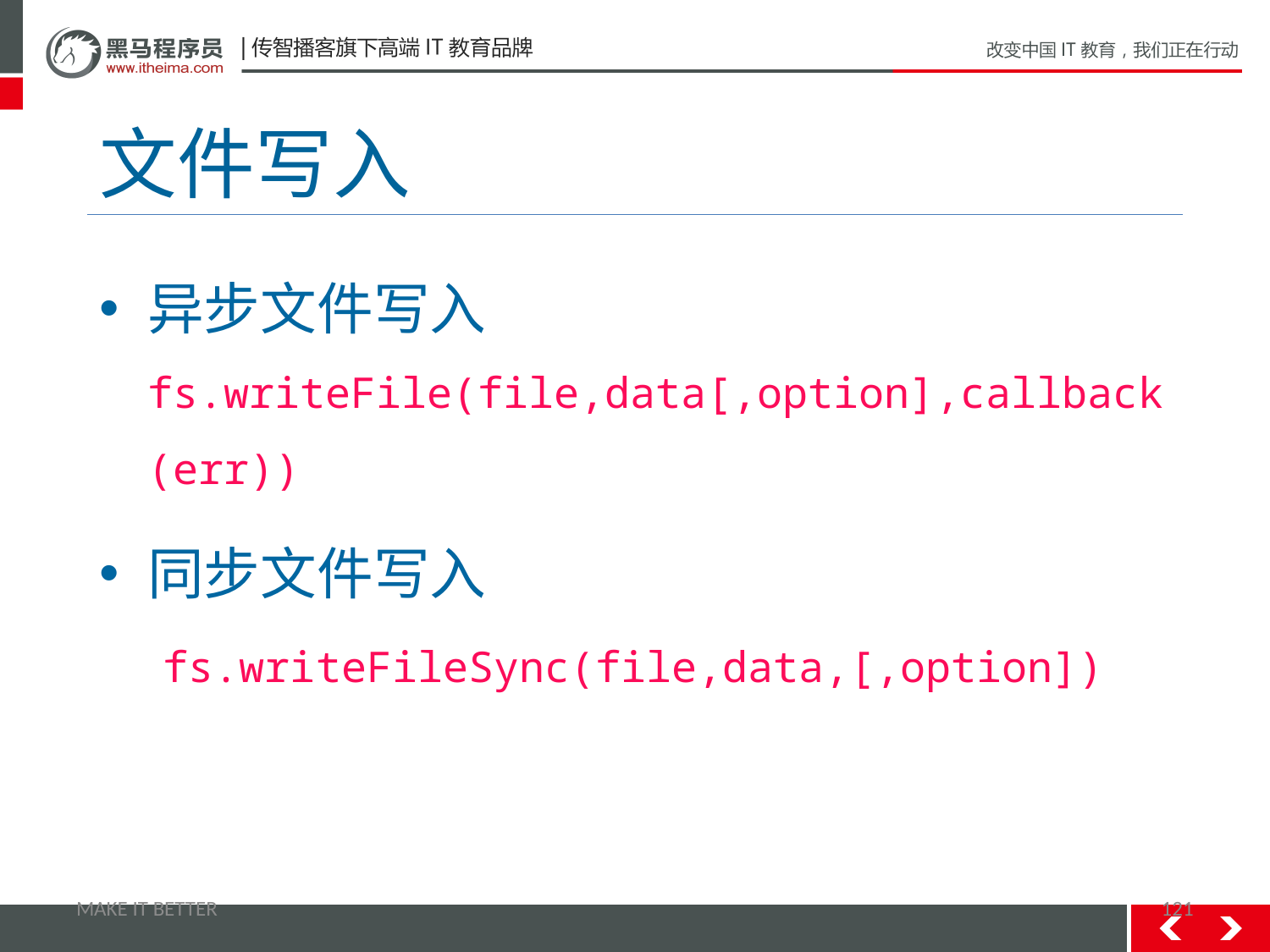

# 文件写入
异步文件写入 fs.writeFile(file,data[,option],callback(err))
同步文件写入
fs.writeFileSync(file,data,[,option])
MAKE IT BETTER
121